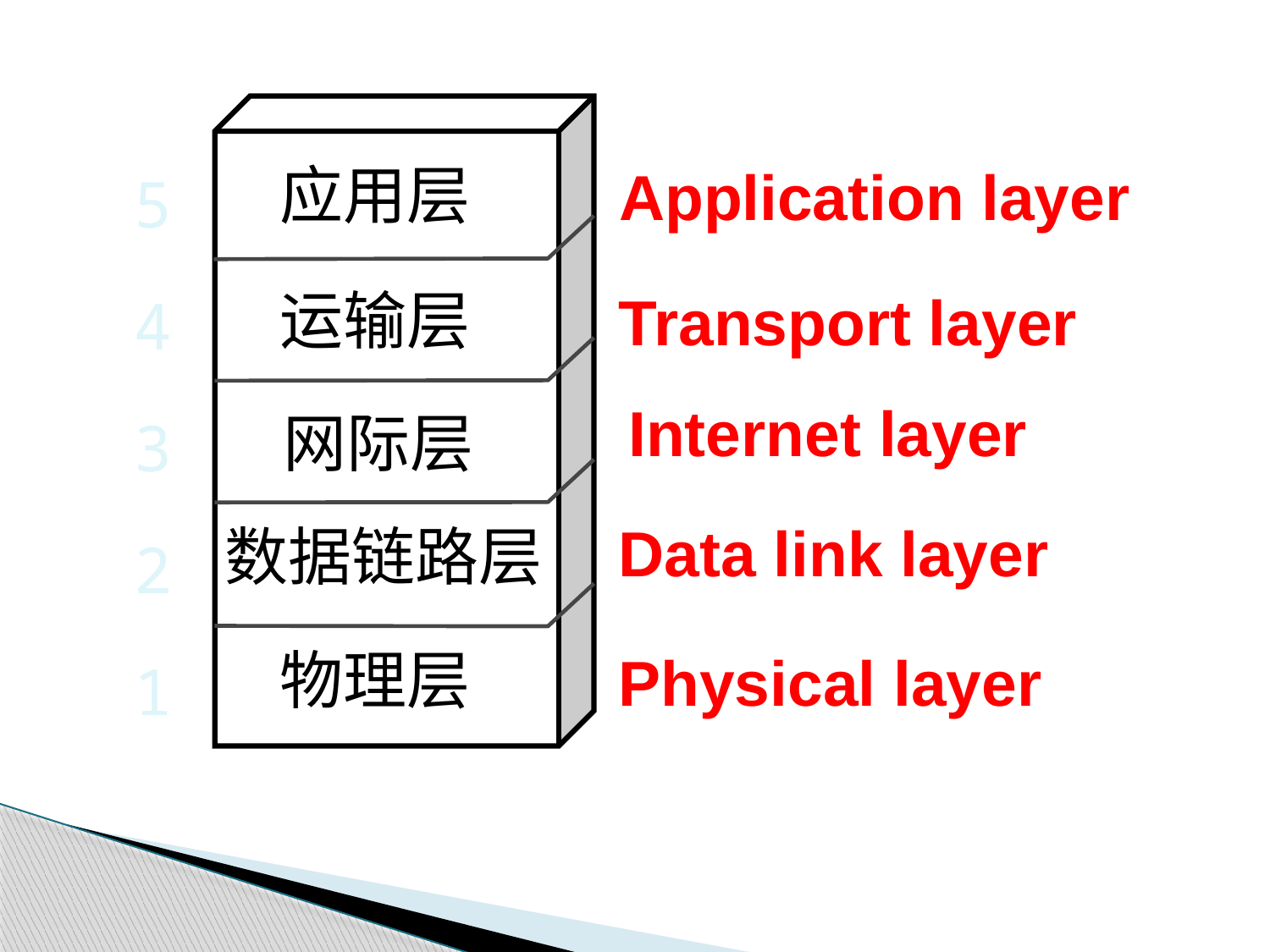

5
4
3
2
1
应用层
Application layer

运输层
Transport layer

Internet layer
网际层

Data link layer
数据链路层

物理层
Physical layer